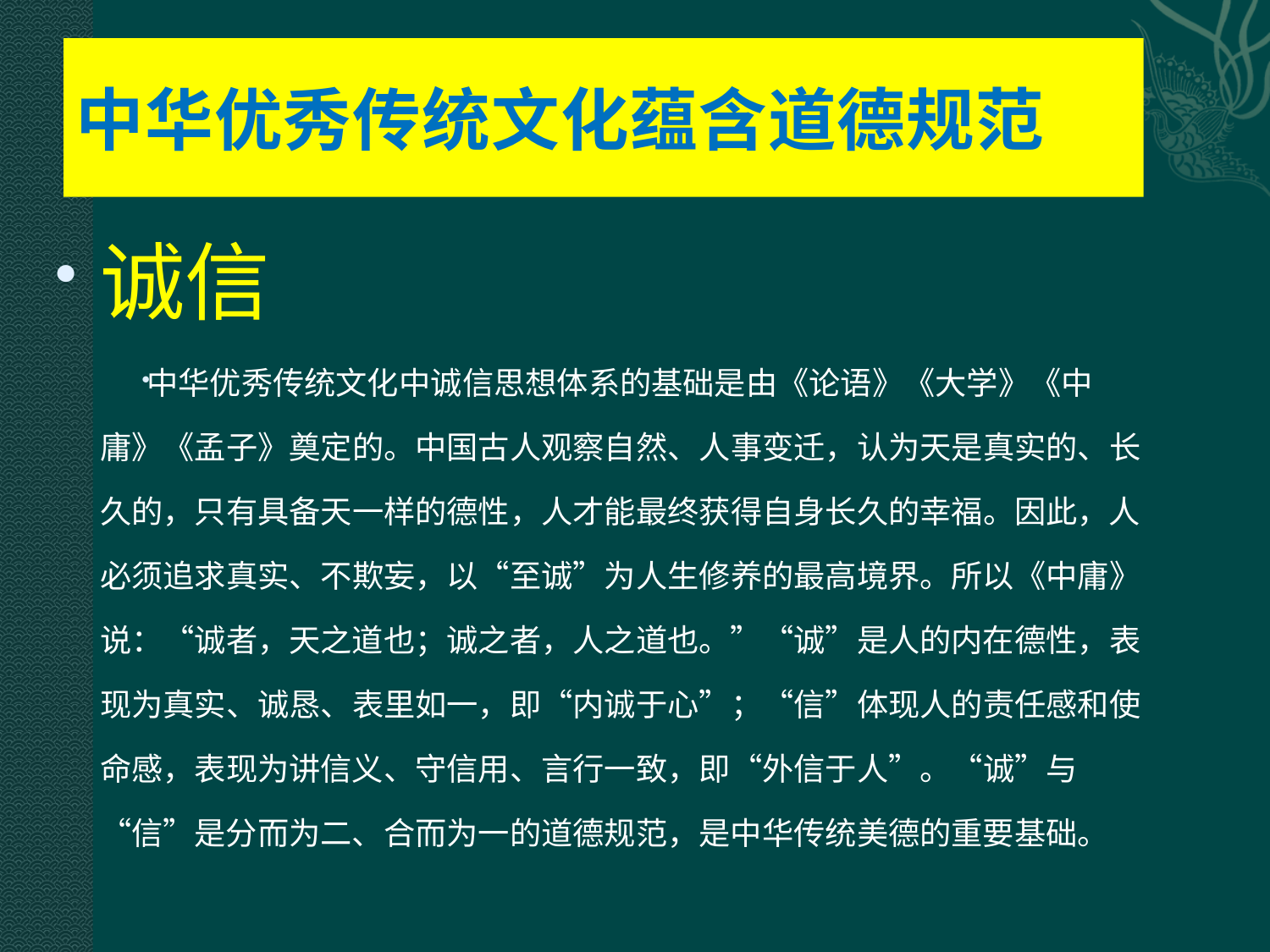

# 中华优秀传统文化蕴含道德规范
诚信
中华优秀传统文化中诚信思想体系的基础是由《论语》《大学》《中庸》《孟子》奠定的。中国古人观察自然、人事变迁，认为天是真实的、长久的，只有具备天一样的德性，人才能最终获得自身长久的幸福。因此，人必须追求真实、不欺妄，以“至诚”为人生修养的最高境界。所以《中庸》说：“诚者，天之道也；诚之者，人之道也。”“诚”是人的内在德性，表现为真实、诚恳、表里如一，即“内诚于心”；“信”体现人的责任感和使命感，表现为讲信义、守信用、言行一致，即“外信于人”。“诚”与“信”是分而为二、合而为一的道德规范，是中华传统美德的重要基础。